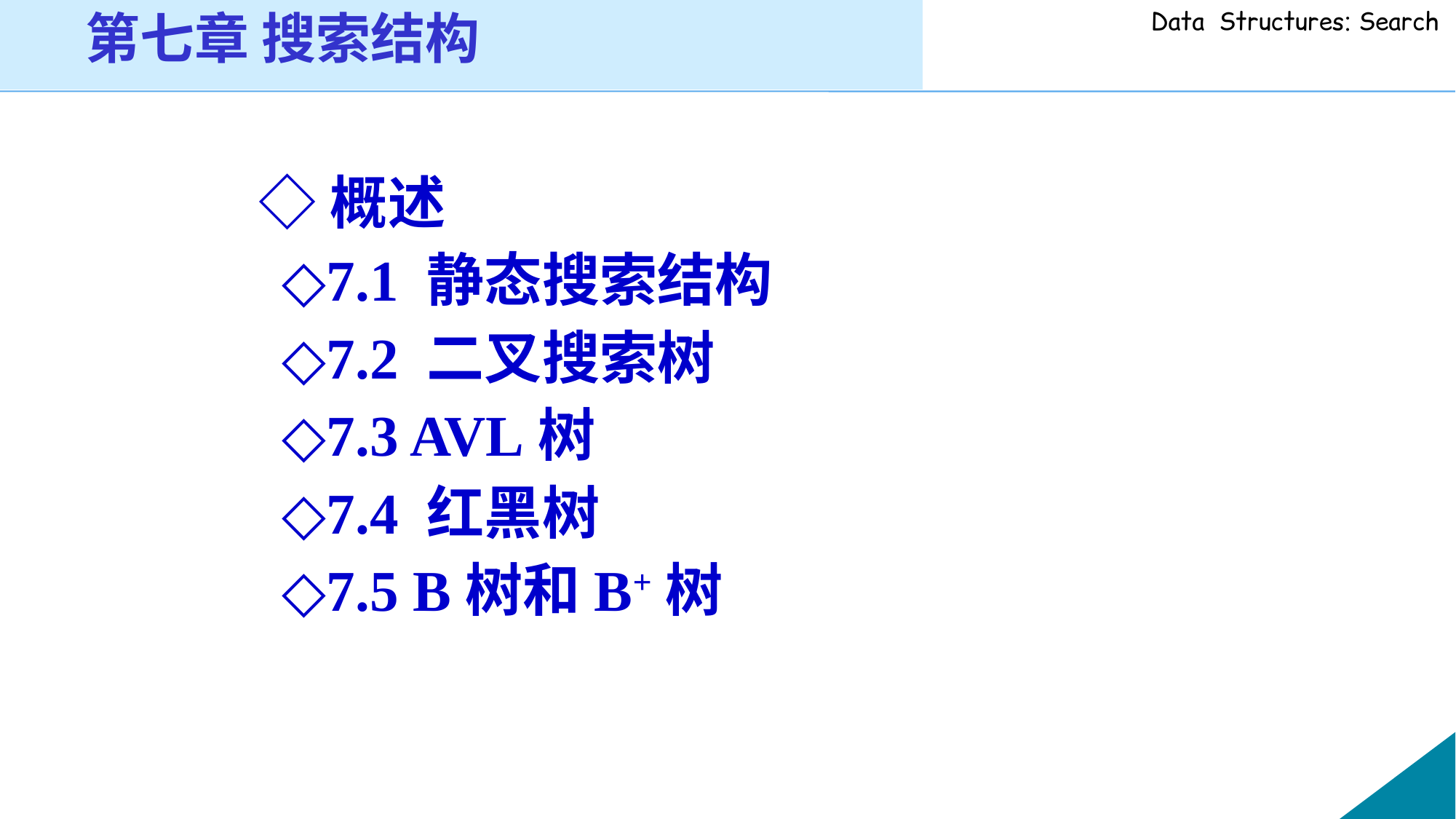

第七章 搜索结构
        ◇概述
        ◇7.1 静态搜索结构
        ◇7.2 二叉搜索树
        ◇7.3 AVL树
        ◇7.4 红黑树
        ◇7.5 B树和B+树